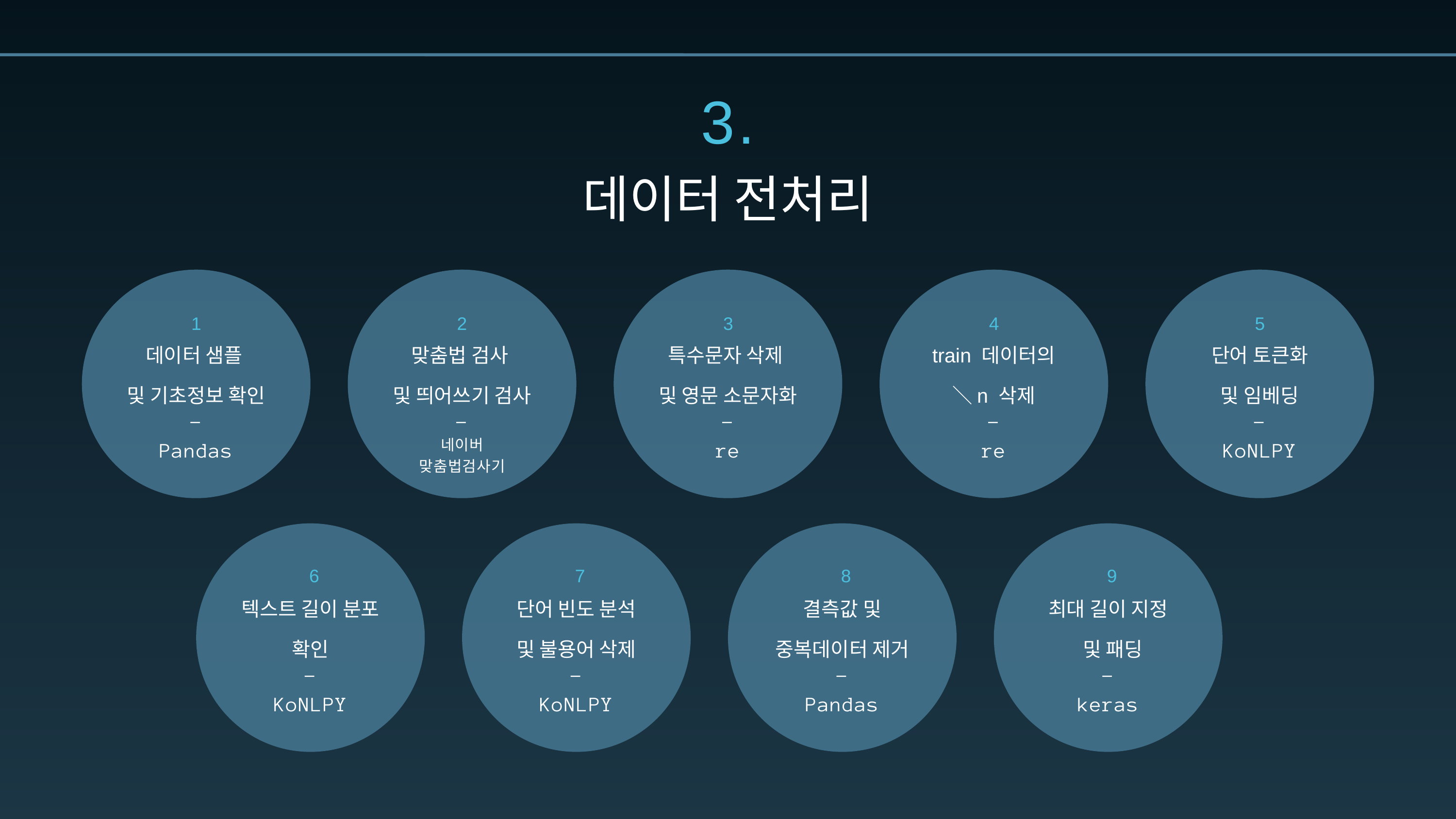

3.
데이터 전처리

1
2
3
4
5
데이터 샘플
및 기초정보 확인
맞춤법 검사
및 띄어쓰기 검사
특수문자 삭제
및 영문 소문자화
train 데이터의
＼n 삭제
단어 토큰화
및 임베딩
-
Pandas
-
네이버
맞춤법검사기
-
re
-
re
-
KoNLPY

6
7
8
9
텍스트 길이 분포
확인

단어 빈도 분석
및 불용어 삭제

결측값 및
중복데이터 제거

최대 길이 지정
 및 패딩

-
KoNLPY
-
KoNLPY

-
Pandas
-
keras